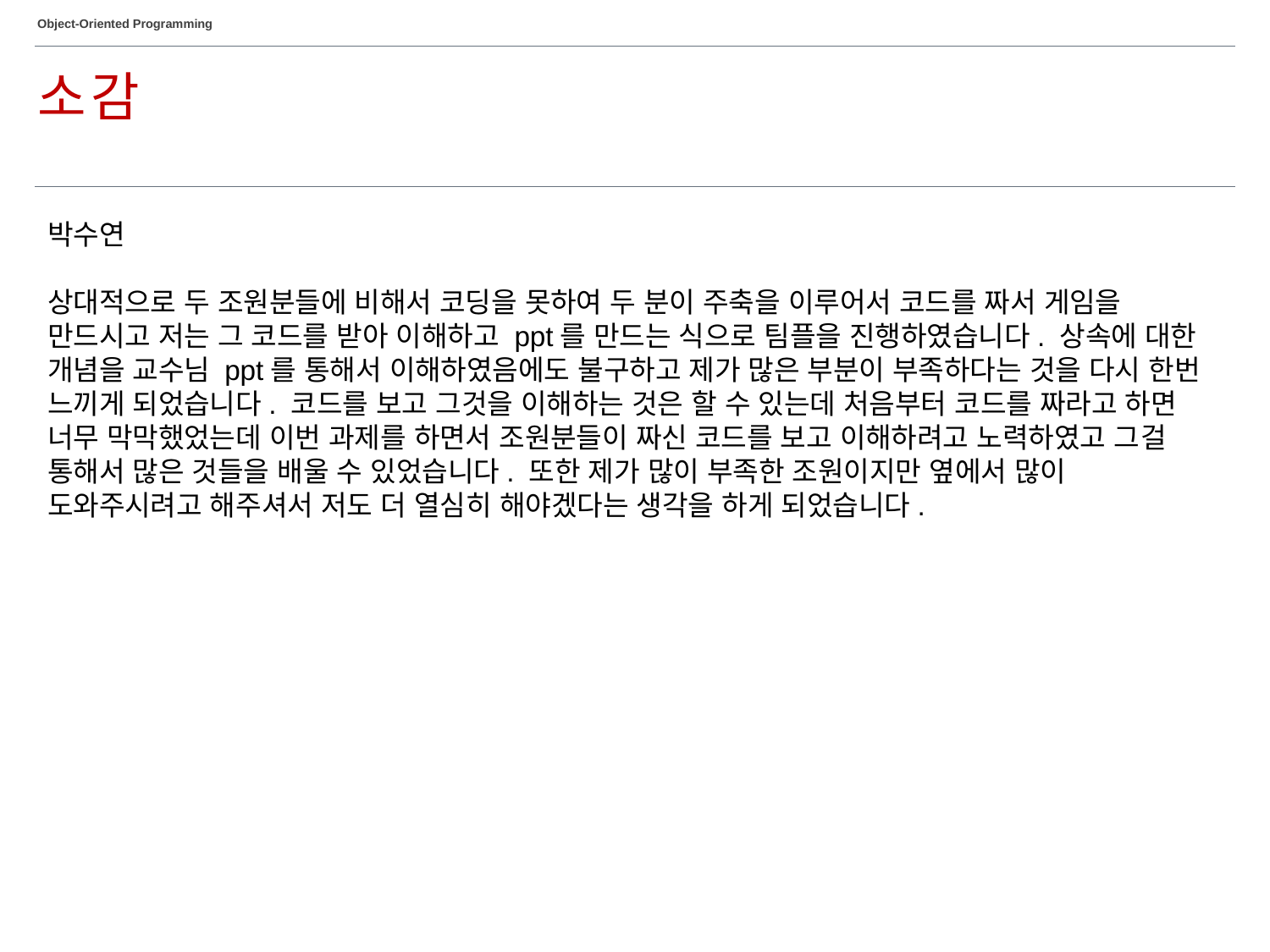

Object-Oriented Programming
소감
박수연
상대적으로 두 조원분들에 비해서 코딩을 못하여 두 분이 주축을 이루어서 코드를 짜서 게임을 만드시고 저는 그 코드를 받아 이해하고 ppt를 만드는 식으로 팀플을 진행하였습니다. 상속에 대한 개념을 교수님 ppt를 통해서 이해하였음에도 불구하고 제가 많은 부분이 부족하다는 것을 다시 한번 느끼게 되었습니다. 코드를 보고 그것을 이해하는 것은 할 수 있는데 처음부터 코드를 짜라고 하면 너무 막막했었는데 이번 과제를 하면서 조원분들이 짜신 코드를 보고 이해하려고 노력하였고 그걸 통해서 많은 것들을 배울 수 있었습니다. 또한 제가 많이 부족한 조원이지만 옆에서 많이 도와주시려고 해주셔서 저도 더 열심히 해야겠다는 생각을 하게 되었습니다.